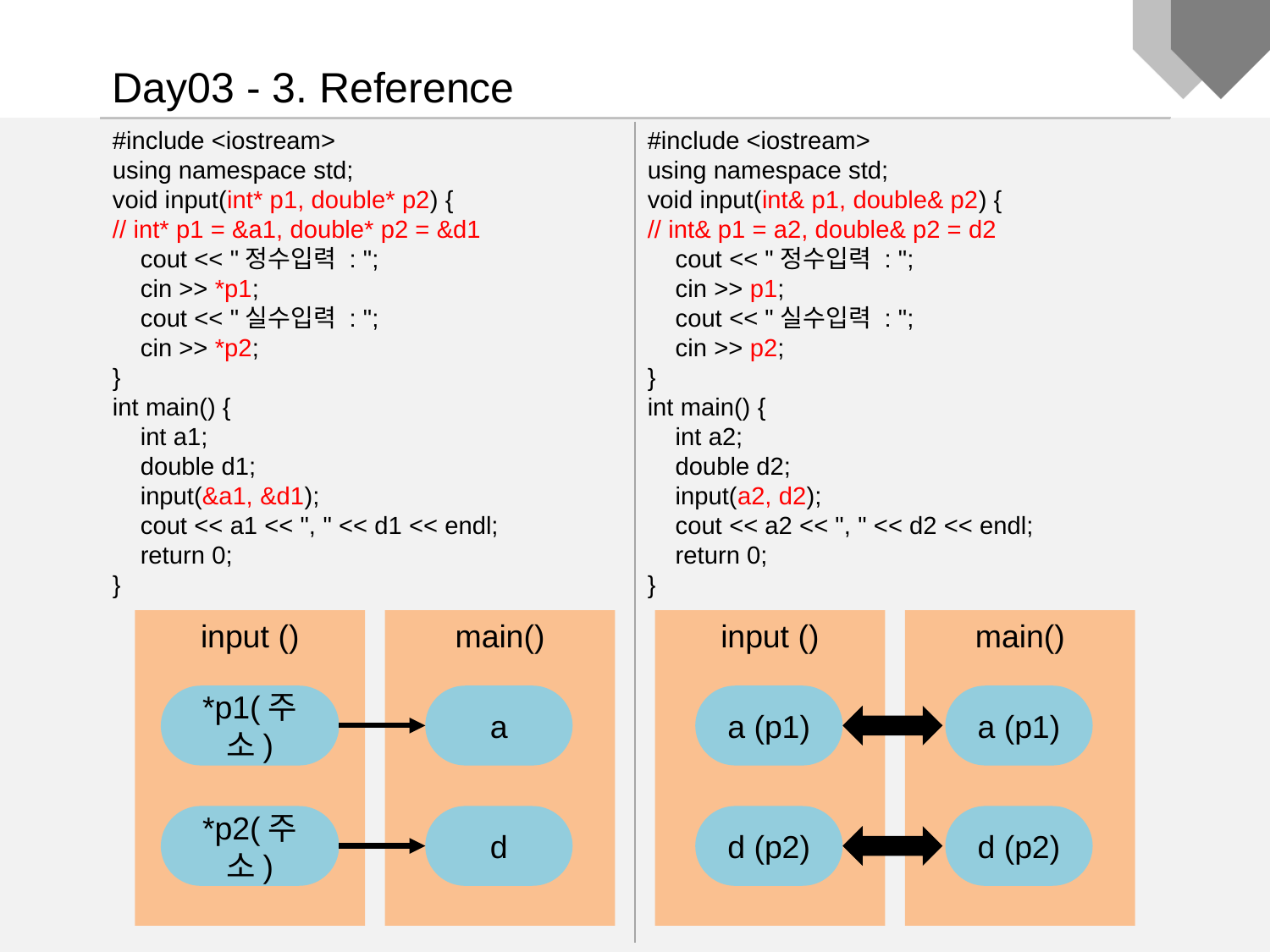

Day03 - 3. Reference
#include <iostream>
using namespace std;
void input(int* p1, double* p2) {
// int* p1 = &a1, double* p2 = &d1
    cout << "정수입력 : ";
    cin >> *p1;
    cout << "실수입력 : ";
    cin >> *p2;
}
int main() {
    int a1;
    double d1;
    input(&a1, &d1);
    cout << a1 << ", " << d1 << endl;
    return 0;
}
#include <iostream>
using namespace std;
void input(int& p1, double& p2) {
// int& p1 = a2, double& p2 = d2
    cout << "정수입력 : ";
    cin >> p1;
    cout << "실수입력 : ";
    cin >> p2;
}
int main() {
    int a2;
    double d2;
    input(a2, d2);
    cout << a2 << ", " << d2 << endl;
    return 0;
}
input ()

main()

input ()

main()

*p1(주소)
a
a (p1)
a (p1)

*p2(주소)
d
d (p2)
d (p2)